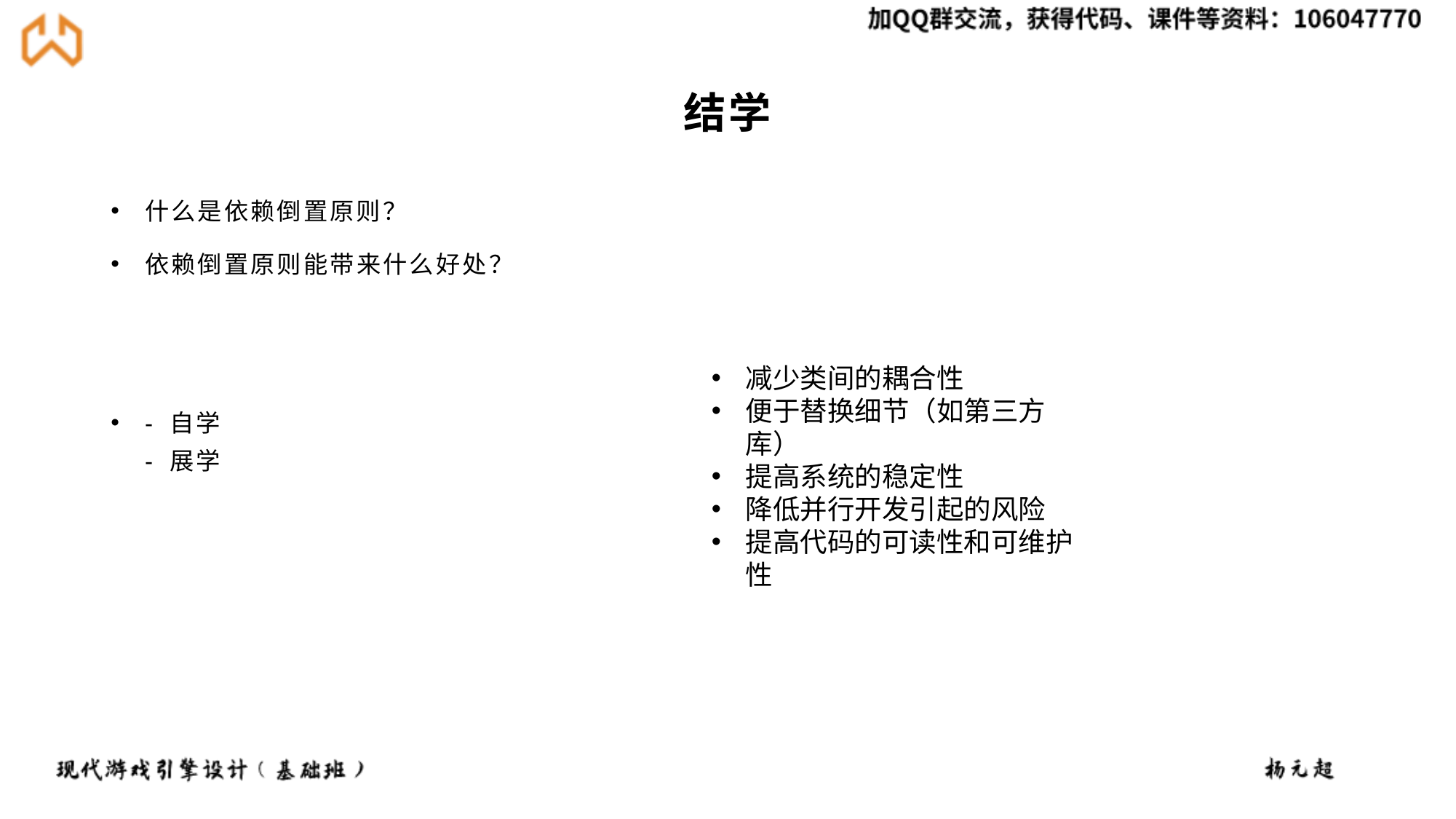

# 结学
什么是依赖倒置原则？
依赖倒置原则能带来什么好处？

- 自学
- 展学

减少类间的耦合性
便于替换细节（如第三方库）
提高系统的稳定性
降低并行开发引起的风险
提高代码的可读性和可维护性